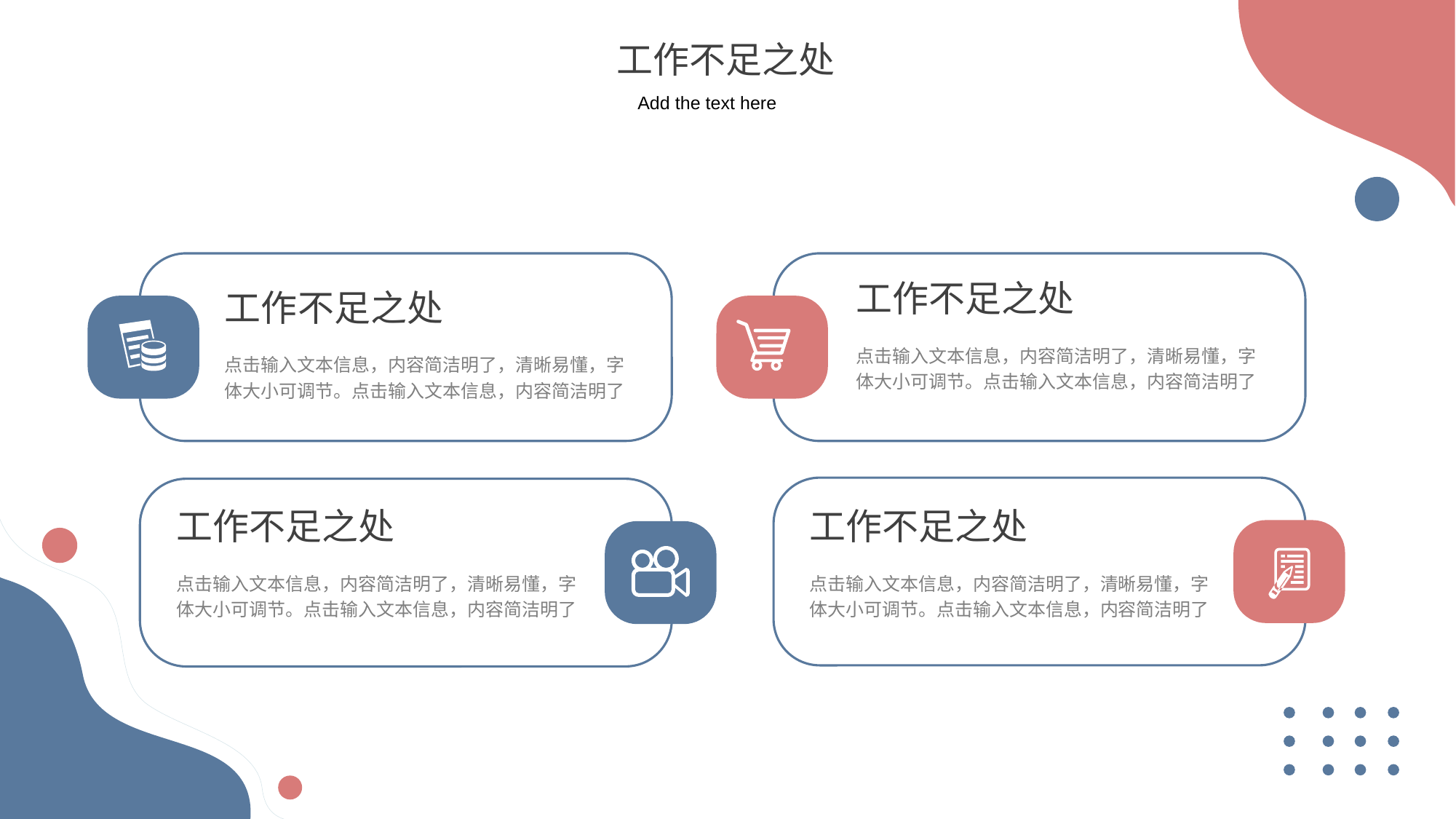

工作不足之处
Add the text here

工作不足之处
工作不足之处

点击输入文本信息，内容简洁明了，清晰易懂，字体大小可调节。点击输入文本信息，内容简洁明了

点击输入文本信息，内容简洁明了，清晰易懂，字体大小可调节。点击输入文本信息，内容简洁明了

工作不足之处
工作不足之处

点击输入文本信息，内容简洁明了，清晰易懂，字体大小可调节。点击输入文本信息，内容简洁明了

点击输入文本信息，内容简洁明了，清晰易懂，字体大小可调节。点击输入文本信息，内容简洁明了